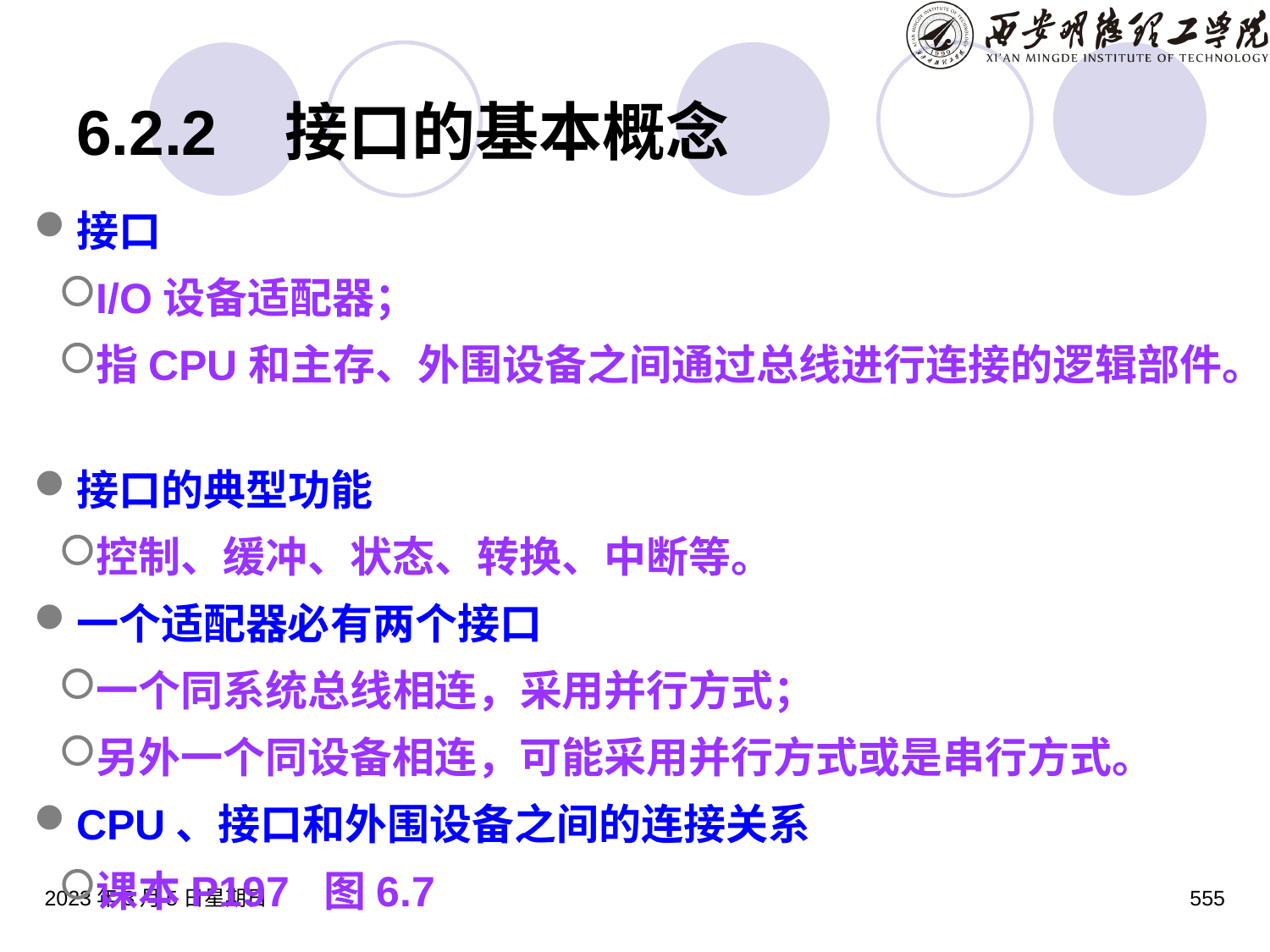

6.2.2   接口的基本概念
接口
I/O设备适配器；
指CPU和主存、外围设备之间通过总线进行连接的逻辑部件。
接口的典型功能
控制、缓冲、状态、转换、中断等。
一个适配器必有两个接口
一个同系统总线相连，采用并行方式；
另外一个同设备相连，可能采用并行方式或是串行方式。
CPU、接口和外围设备之间的连接关系
课本P197  图6.7
2023年3月5日星期日
555